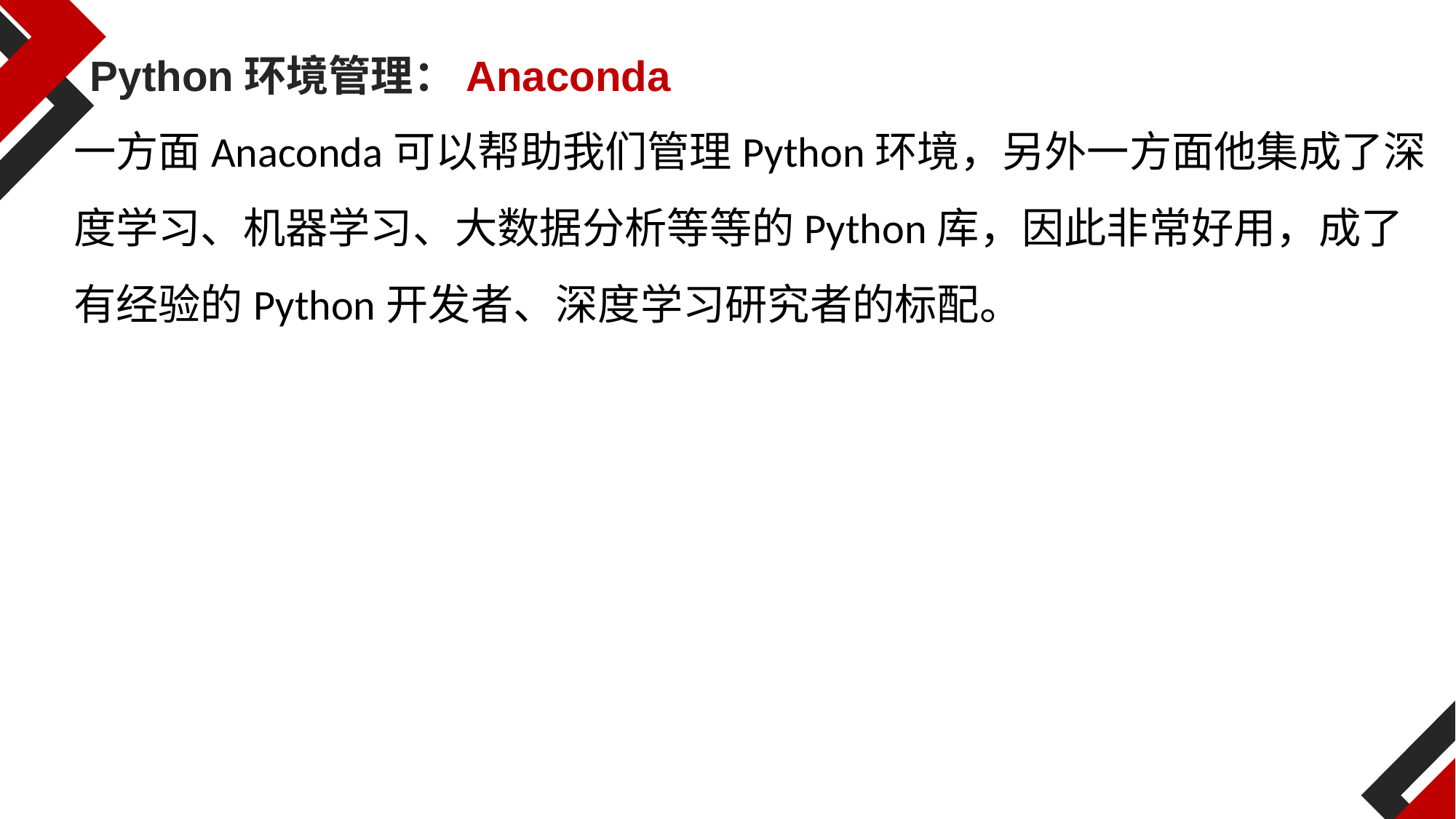

Python环境管理：Anaconda
一方面Anaconda可以帮助我们管理Python环境，另外一方面他集成了深度学习、机器学习、大数据分析等等的Python库，因此非常好用，成了有经验的Python开发者、深度学习研究者的标配。